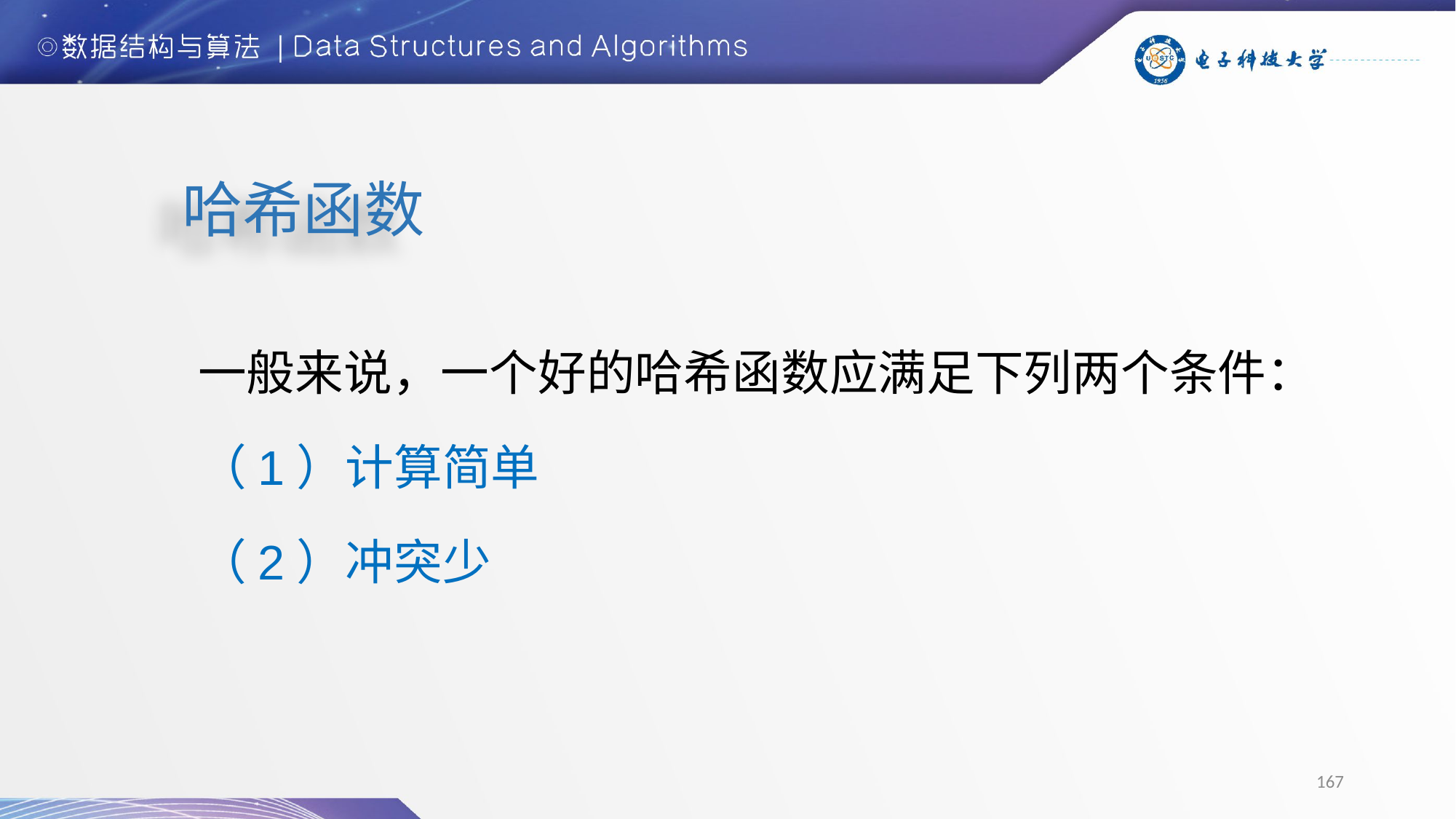

# 哈希函数
一般来说，一个好的哈希函数应满足下列两个条件：
（1）计算简单
（2）冲突少
167